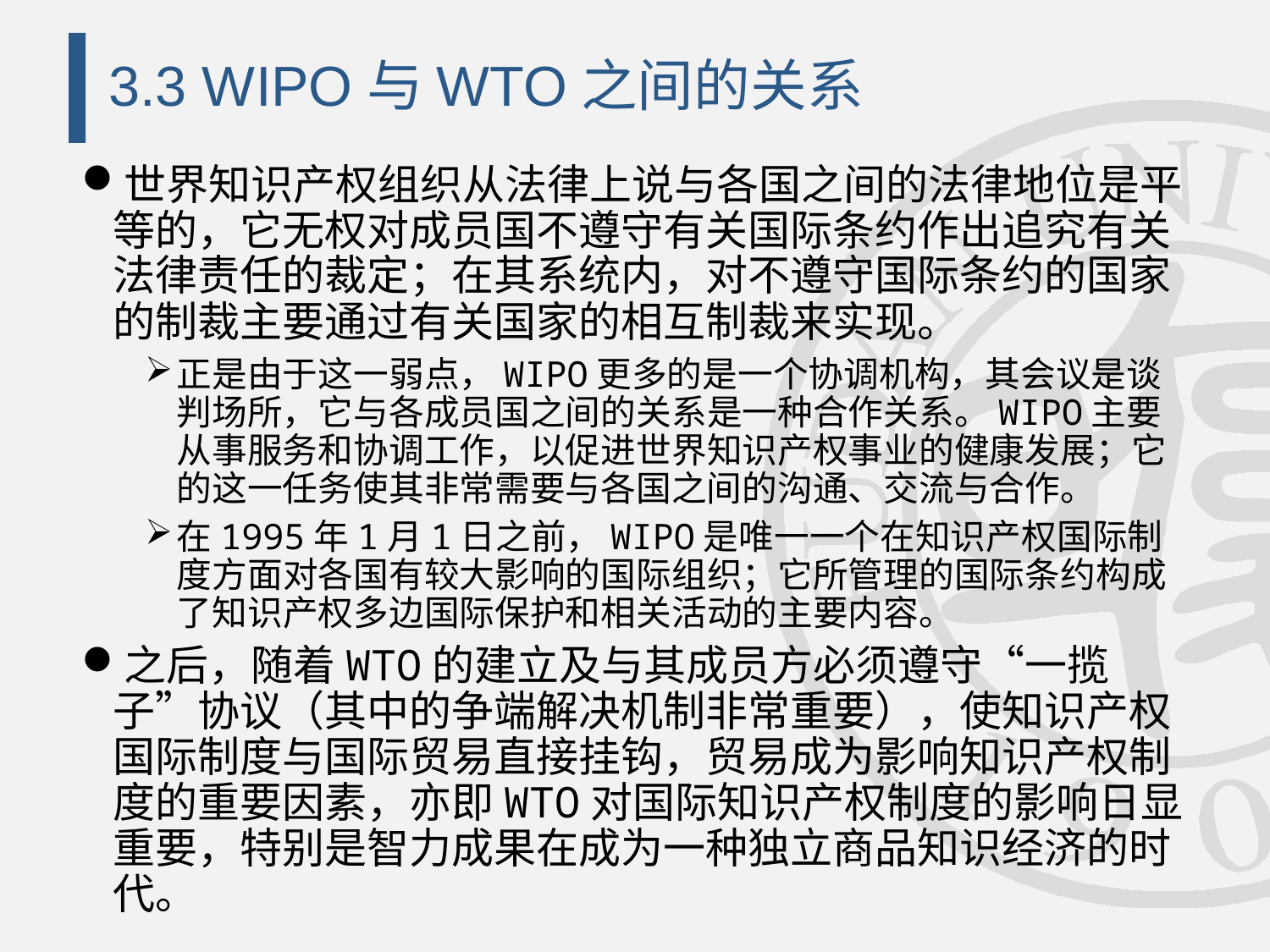

# 3.3 WIPO与WTO之间的关系
世界知识产权组织从法律上说与各国之间的法律地位是平等的，它无权对成员国不遵守有关国际条约作出追究有关法律责任的裁定；在其系统内，对不遵守国际条约的国家的制裁主要通过有关国家的相互制裁来实现。
正是由于这一弱点，WIPO更多的是一个协调机构，其会议是谈判场所，它与各成员国之间的关系是一种合作关系。WIPO主要从事服务和协调工作，以促进世界知识产权事业的健康发展；它的这一任务使其非常需要与各国之间的沟通、交流与合作。
在1995年1月1日之前，WIPO是唯一一个在知识产权国际制度方面对各国有较大影响的国际组织；它所管理的国际条约构成了知识产权多边国际保护和相关活动的主要内容。
之后，随着WTO的建立及与其成员方必须遵守“一揽子”协议（其中的争端解决机制非常重要），使知识产权国际制度与国际贸易直接挂钩，贸易成为影响知识产权制度的重要因素，亦即WTO对国际知识产权制度的影响日显重要，特别是智力成果在成为一种独立商品知识经济的时代。